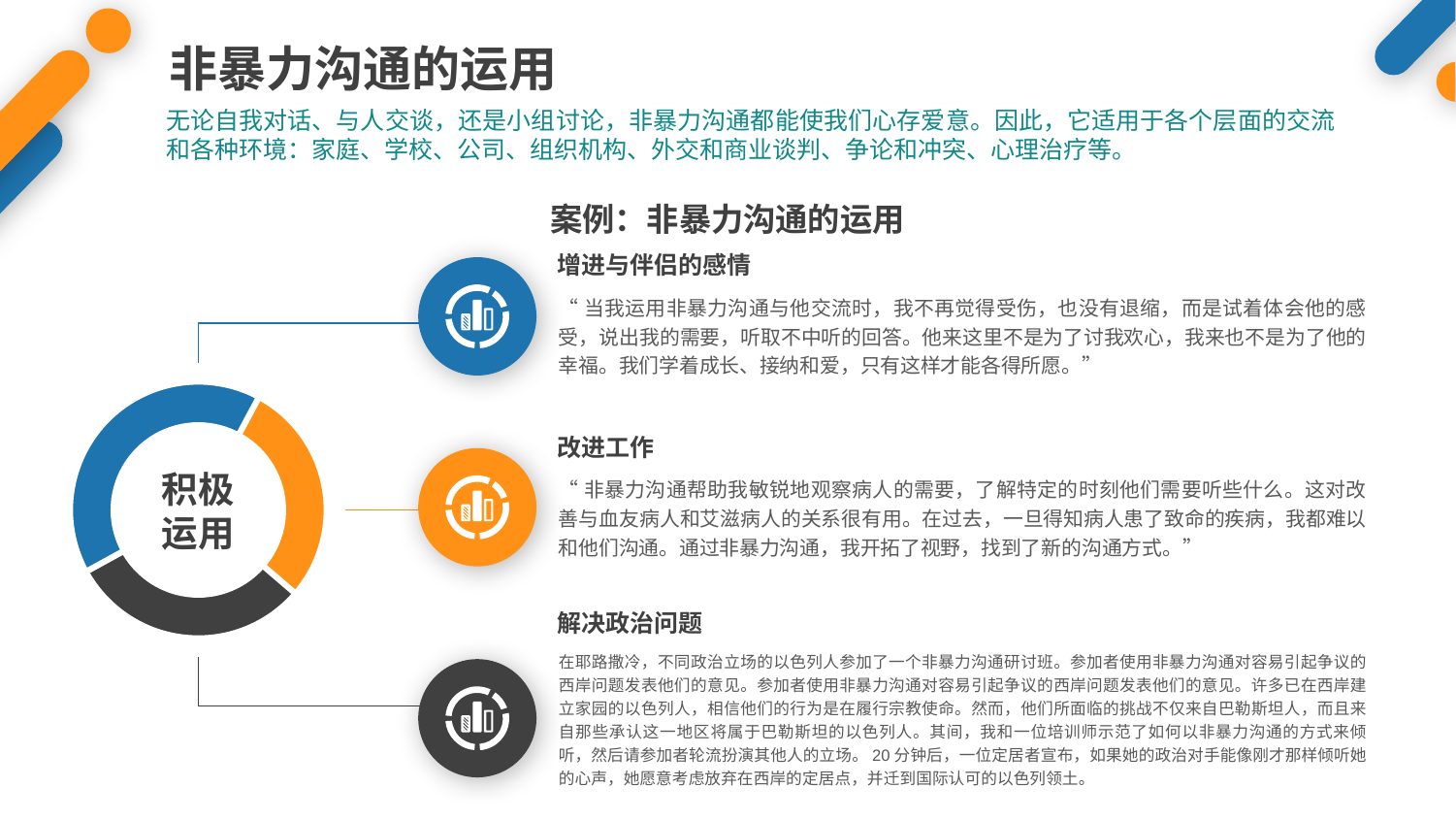

非暴力沟通的运用
无论自我对话、与人交谈，还是小组讨论，非暴力沟通都能使我们心存爱意。因此，它适用于各个层面的交流和各种环境：家庭、学校、公司、组织机构、外交和商业谈判、争论和冲突、心理治疗等。
案例：非暴力沟通的运用
增进与伴侣的感情

“当我运用非暴力沟通与他交流时，我不再觉得受伤，也没有退缩，而是试着体会他的感受，说出我的需要，听取不中听的回答。他来这里不是为了讨我欢心，我来也不是为了他的幸福。我们学着成长、接纳和爱，只有这样才能各得所愿。”
积极
运用

改进工作

“非暴力沟通帮助我敏锐地观察病人的需要，了解特定的时刻他们需要听些什么。这对改善与血友病人和艾滋病人的关系很有用。在过去，一旦得知病人患了致命的疾病，我都难以和他们沟通。通过非暴力沟通，我开拓了视野，找到了新的沟通方式。”
解决政治问题
在耶路撒冷，不同政治立场的以色列人参加了一个非暴力沟通研讨班。参加者使用非暴力沟通对容易引起争议的西岸问题发表他们的意见。参加者使用非暴力沟通对容易引起争议的西岸问题发表他们的意见。许多已在西岸建立家园的以色列人，相信他们的行为是在履行宗教使命。然而，他们所面临的挑战不仅来自巴勒斯坦人，而且来自那些承认这一地区将属于巴勒斯坦的以色列人。其间，我和一位培训师示范了如何以非暴力沟通的方式来倾听，然后请参加者轮流扮演其他人的立场。20分钟后，一位定居者宣布，如果她的政治对手能像刚才那样倾听她的心声，她愿意考虑放弃在西岸的定居点，并迁到国际认可的以色列领土。